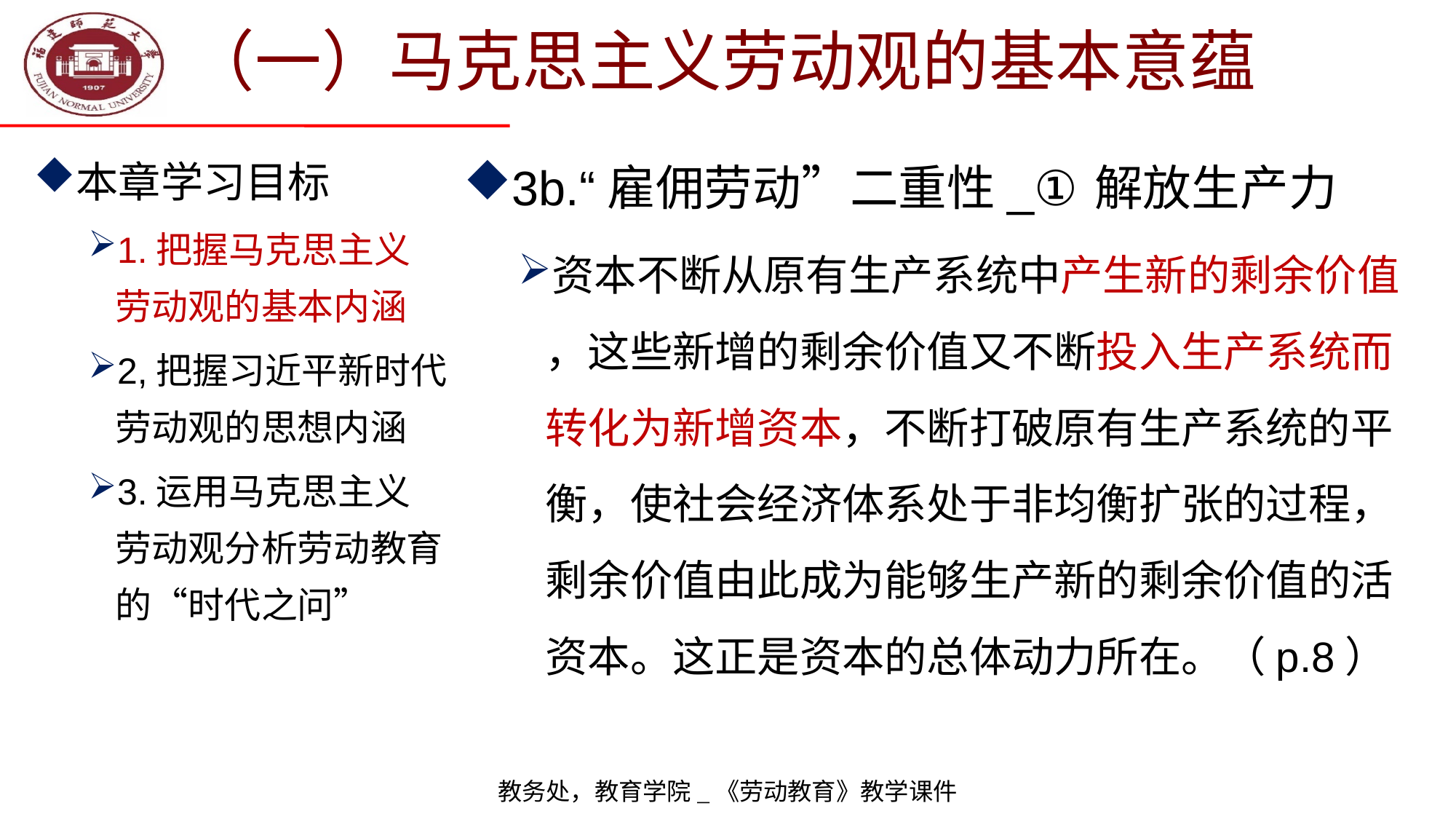

# （一）马克思主义劳动观的基本意蕴
本章学习目标
1.把握马克思主义
劳动观的基本内涵
2,把握习近平新时代劳动观的思想内涵
3.运用马克思主义
劳动观分析劳动教育的“时代之问”
3b.“雇佣劳动”二重性_①解放生产力
资本不断从原有生产系统中产生新的剩余价值
，这些新增的剩余价值又不断投入生产系统而转化为新增资本，不断打破原有生产系统的平衡，使社会经济体系处于非均衡扩张的过程，剩余价值由此成为能够生产新的剩余价值的活资本。这正是资本的总体动力所在。（p.8）